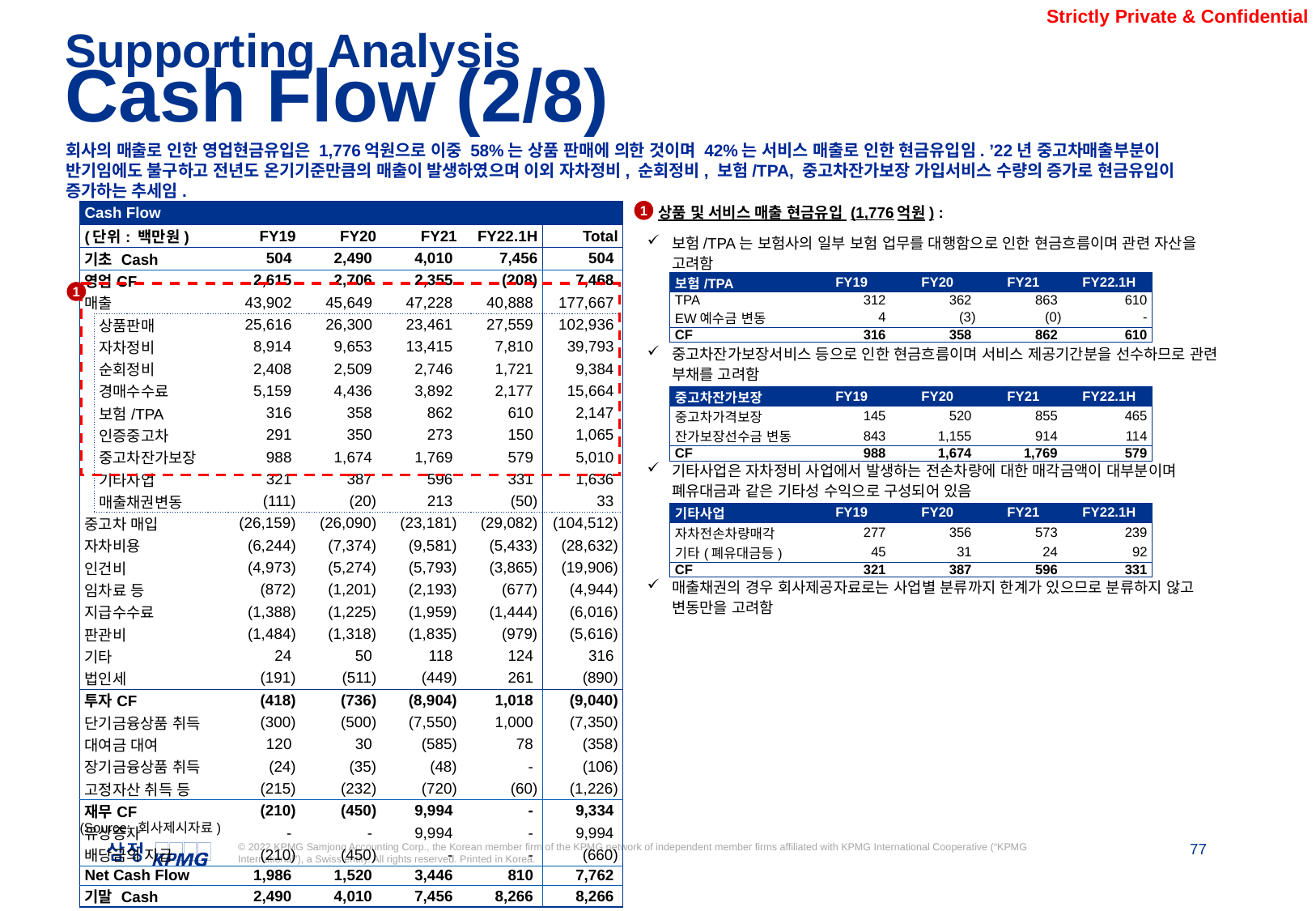

Supporting Analysis
Cash Flow (2/8)
회사의 매출로 인한 영업현금유입은 1,776억원으로 이중 58%는 상품 판매에 의한 것이며 42%는 서비스 매출로 인한 현금유입임. ’22년 중고차매출부분이 반기임에도 불구하고 전년도 온기기준만큼의 매출이 발생하였으며 이외 자차정비, 순회정비, 보험/TPA, 중고차잔가보장 가입서비스 수량의 증가로 현금유입이 증가하는 추세임.
1
상품 및 서비스 매출 현금유입 (1,776억원) :
보험/TPA는 보험사의 일부 보험 업무를 대행함으로 인한 현금흐름이며 관련 자산을 고려함

중고차잔가보장서비스 등으로 인한 현금흐름이며 서비스 제공기간분을 선수하므로 관련 부채를 고려함

기타사업은 자차정비 사업에서 발생하는 전손차량에 대한 매각금액이 대부분이며 폐유대금과 같은 기타성 수익으로 구성되어 있음

매출채권의 경우 회사제공자료로는 사업별 분류까지 한계가 있으므로 분류하지 않고 변동만을 고려함

| Cash Flow |  |  |  |  |  |  |
| --- | --- | --- | --- | --- | --- | --- |
| (단위: 백만원) |  | FY19 | FY20 | FY21 | FY22.1H | Total |
| 기초 Cash |  | 504 | 2,490 | 4,010 | 7,456 | 504 |
| 영업CF |  | 2,615 | 2,706 | 2,355 | (208) | 7,468 |
| 매출 |  | 43,902 | 45,649 | 47,228 | 40,888 | 177,667 |
|  | 상품판매 | 25,616 | 26,300 | 23,461 | 27,559 | 102,936 |
|  | 자차정비 | 8,914 | 9,653 | 13,415 | 7,810 | 39,793 |
|  | 순회정비 | 2,408 | 2,509 | 2,746 | 1,721 | 9,384 |
|  | 경매수수료 | 5,159 | 4,436 | 3,892 | 2,177 | 15,664 |
|  | 보험/TPA | 316 | 358 | 862 | 610 | 2,147 |
|  | 인증중고차 | 291 | 350 | 273 | 150 | 1,065 |
|  | 중고차잔가보장 | 988 | 1,674 | 1,769 | 579 | 5,010 |
|  | 기타사업 | 321 | 387 | 596 | 331 | 1,636 |
|  | 매출채권변동 | (111) | (20) | 213 | (50) | 33 |
| 중고차 매입 |  | (26,159) | (26,090) | (23,181) | (29,082) | (104,512) |
| 자차비용 |  | (6,244) | (7,374) | (9,581) | (5,433) | (28,632) |
| 인건비 |  | (4,973) | (5,274) | (5,793) | (3,865) | (19,906) |
| 임차료 등 |  | (872) | (1,201) | (2,193) | (677) | (4,944) |
| 지급수수료 |  | (1,388) | (1,225) | (1,959) | (1,444) | (6,016) |
| 판관비 |  | (1,484) | (1,318) | (1,835) | (979) | (5,616) |
| 기타 |  | 24 | 50 | 118 | 124 | 316 |
| 법인세 |  | (191) | (511) | (449) | 261 | (890) |
| 투자CF |  | (418) | (736) | (8,904) | 1,018 | (9,040) |
| 단기금융상품 취득 |  | (300) | (500) | (7,550) | 1,000 | (7,350) |
| 대여금 대여 |  | 120 | 30 | (585) | 78 | (358) |
| 장기금융상품 취득 |  | (24) | (35) | (48) | - | (106) |
| 고정자산 취득 등 |  | (215) | (232) | (720) | (60) | (1,226) |
| 재무CF |  | (210) | (450) | 9,994 | - | 9,334 |
| 유상증자 |  | - | - | 9,994 | - | 9,994 |
| 배당금의 지급 |  | (210) | (450) | - | - | (660) |
| Net Cash Flow |  | 1,986 | 1,520 | 3,446 | 810 | 7,762 |
| 기말 Cash |  | 2,490 | 4,010 | 7,456 | 8,266 | 8,266 |
| 보험/TPA | FY19 | FY20 | FY21 | FY22.1H |
| --- | --- | --- | --- | --- |
| TPA | 312 | 362 | 863 | 610 |
| EW예수금 변동 | 4 | (3) | (0) | - |
| CF | 316 | 358 | 862 | 610 |
1

| 중고차잔가보장 | FY19 | FY20 | FY21 | FY22.1H |
| --- | --- | --- | --- | --- |
| 중고차가격보장 | 145 | 520 | 855 | 465 |
| 잔가보장선수금 변동 | 843 | 1,155 | 914 | 114 |
| CF | 988 | 1,674 | 1,769 | 579 |
| 기타사업 | FY19 | FY20 | FY21 | FY22.1H |
| --- | --- | --- | --- | --- |
| 자차전손차량매각 | 277 | 356 | 573 | 239 |
| 기타(폐유대금등) | 45 | 31 | 24 | 92 |
| CF | 321 | 387 | 596 | 331 |
(Source: 회사제시자료)